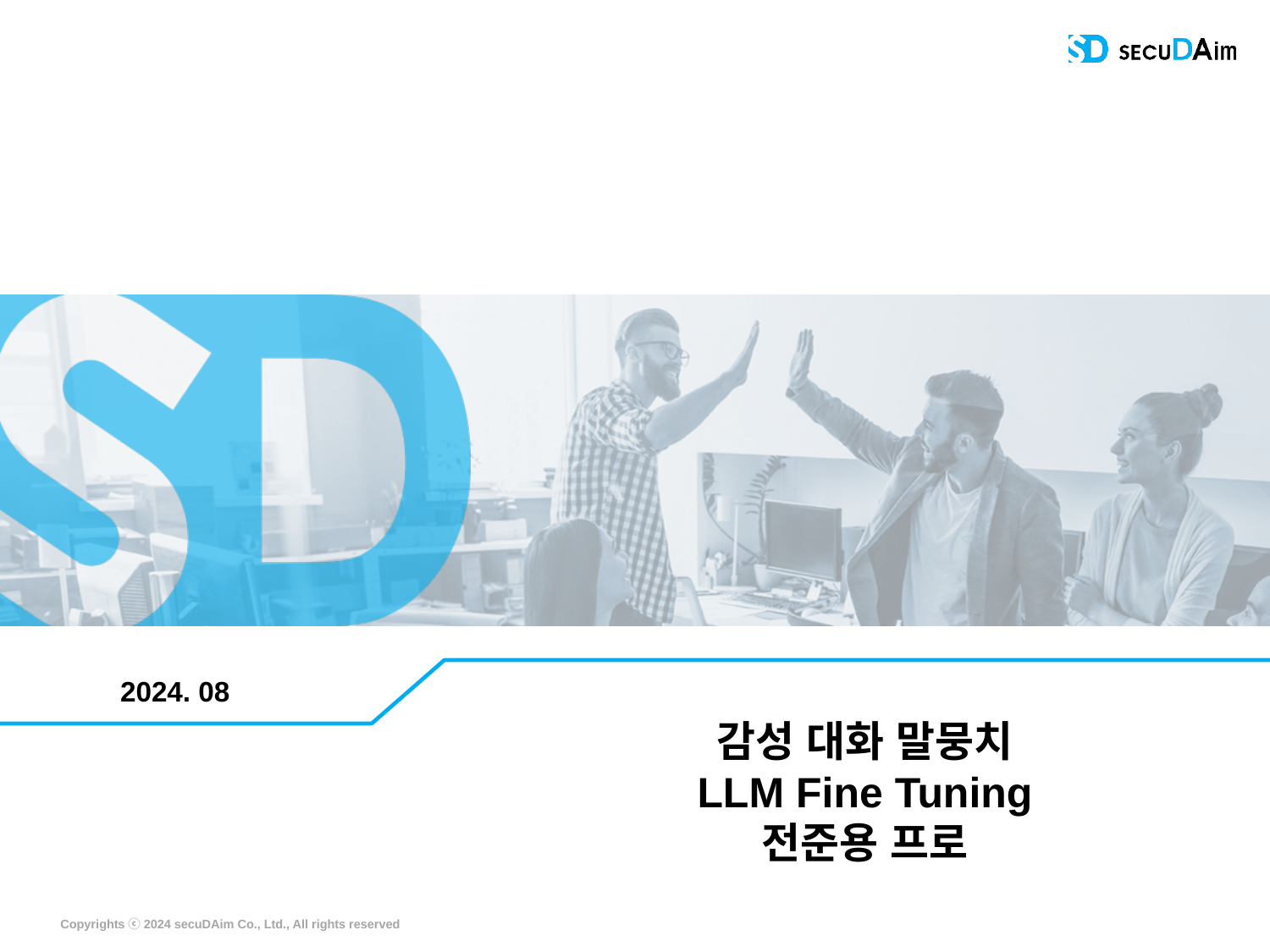

2024. 08
감성 대화 말뭉치
LLM Fine Tuning
전준용 프로